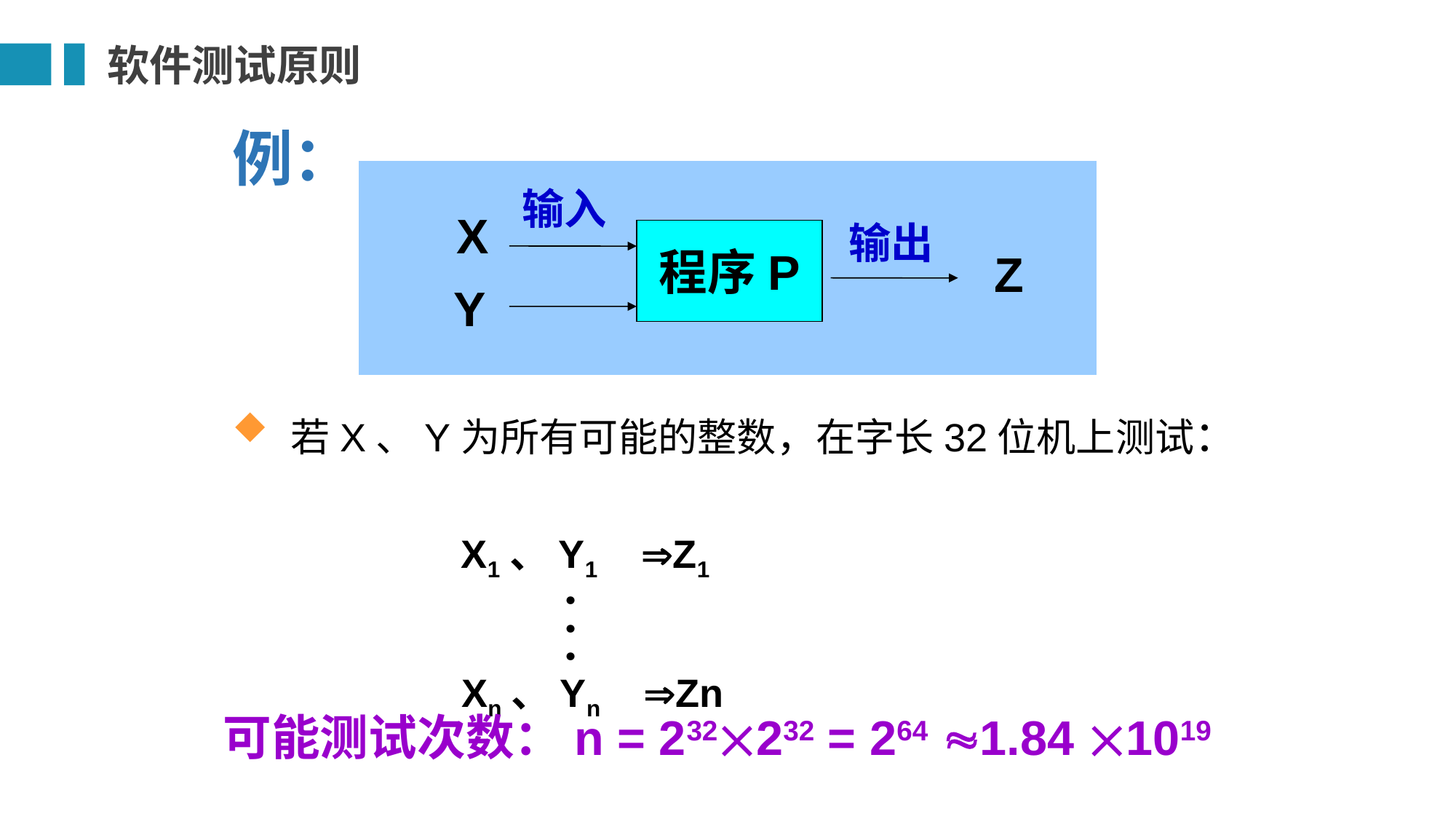

软件测试原则

例：

输入
X
程序P
输出
Z

Y

 若X、Y为所有可能的整数，在字长32位机上测试：
                 X1、Y1    ⇒Z1
			．
			．
			．
		 Xn、Yn    ⇒Zn

 可能测试次数：n = 232×232 = 264 ≈1.84 ×1019
61